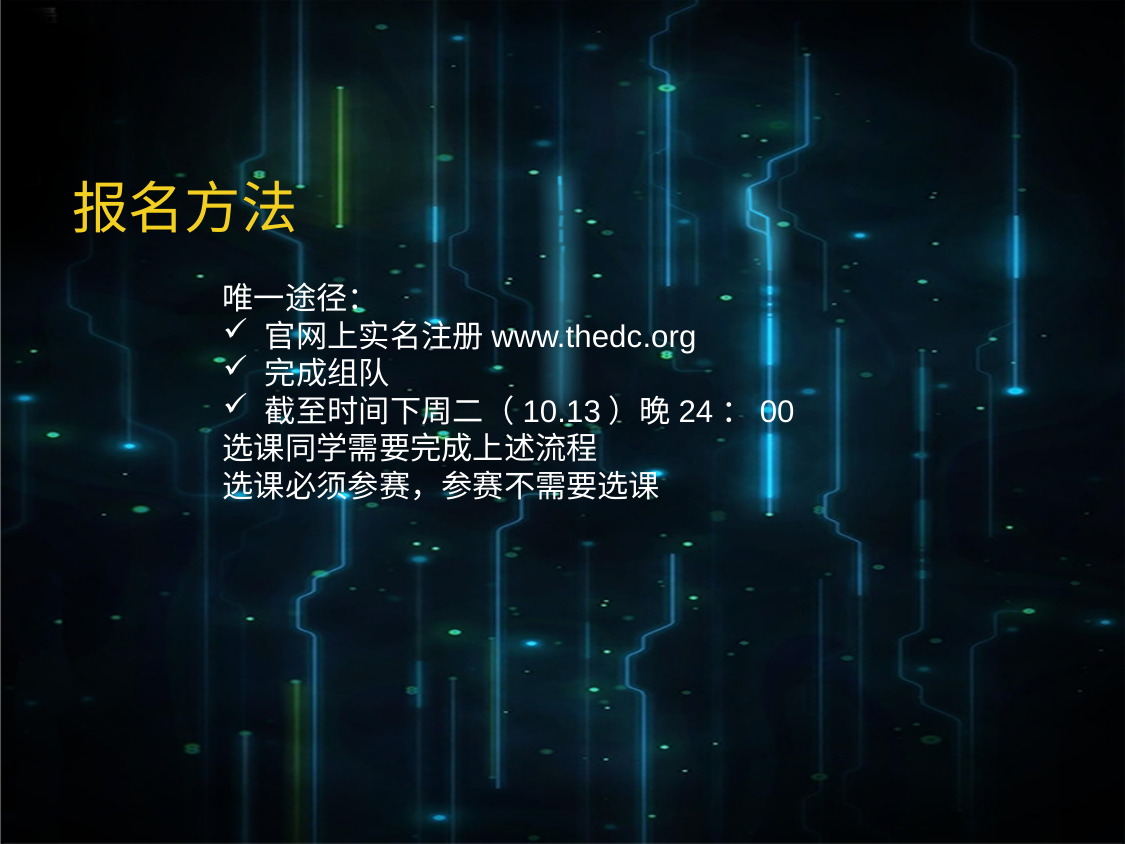

报名方法
唯一途径：
官网上实名注册www.thedc.org
完成组队
截至时间下周二（10.13）晚24：00
选课同学需要完成上述流程
选课必须参赛，参赛不需要选课